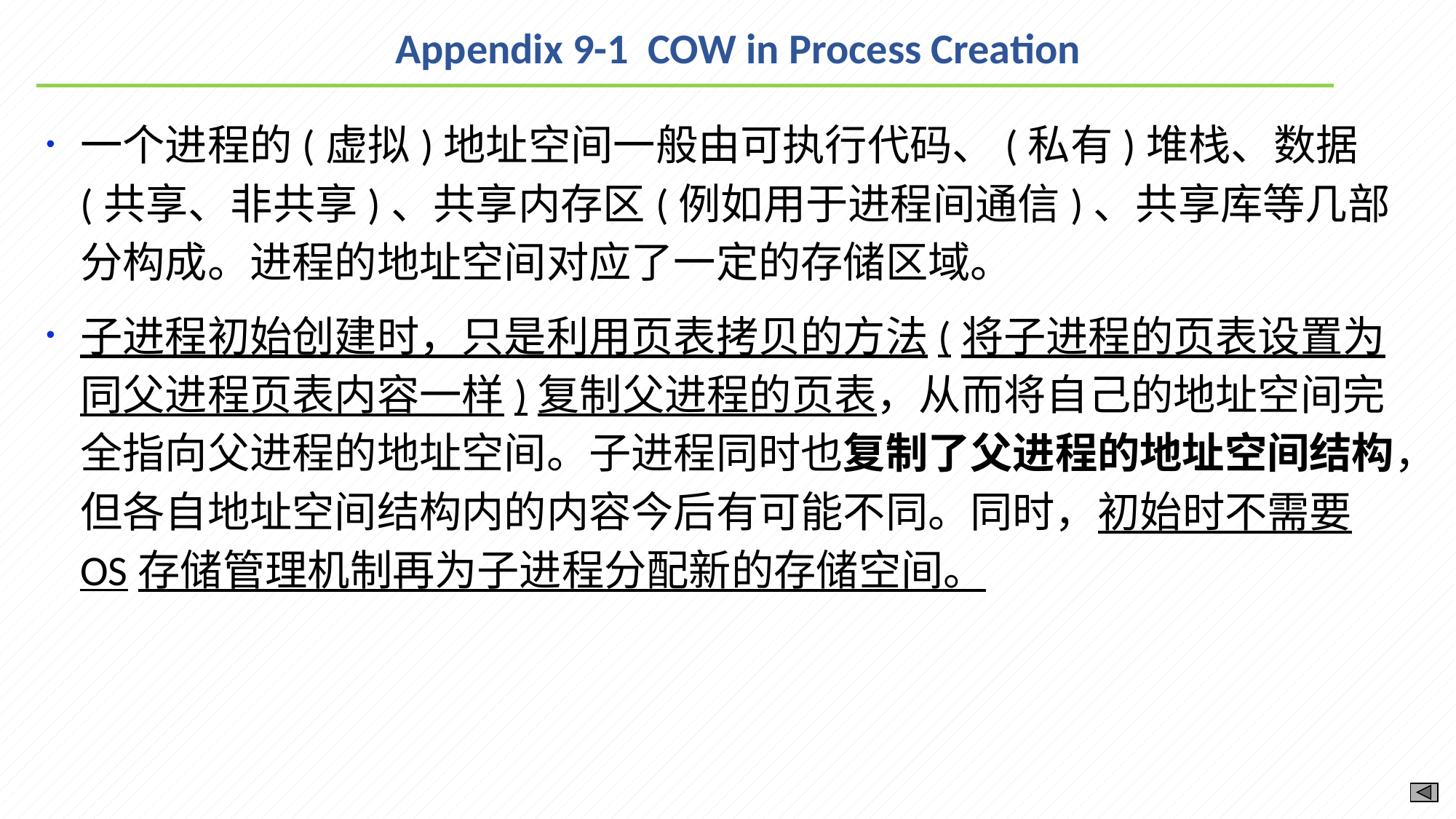

# Appendix 9-1  COW in Process Creation
一个进程的(虚拟)地址空间一般由可执行代码、(私有)堆栈、数据(共享、非共享)、共享内存区(例如用于进程间通信)、共享库等几部分构成。进程的地址空间对应了一定的存储区域。
子进程初始创建时，只是利用页表拷贝的方法(将子进程的页表设置为同父进程页表内容一样)复制父进程的页表，从而将自己的地址空间完全指向父进程的地址空间。子进程同时也复制了父进程的地址空间结构，但各自地址空间结构内的内容今后有可能不同。同时，初始时不需要OS存储管理机制再为子进程分配新的存储空间。